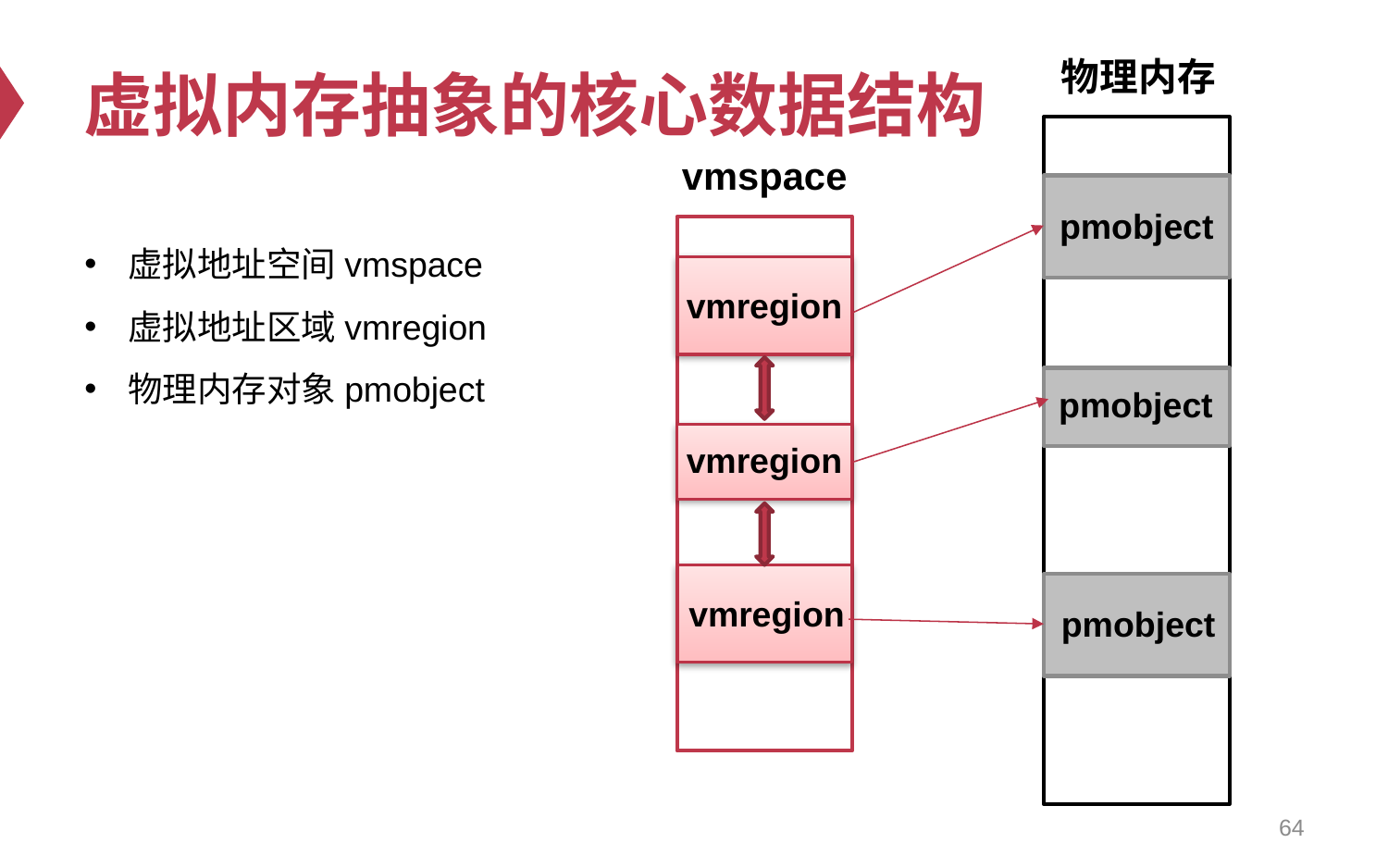

# 虚拟内存抽象的核心数据结构
物理内存

vmspace

pmobject
虚拟地址空间vmspace
虚拟地址区域vmregion
物理内存对象pmobject

vmregion

pmobject

vmregion

vmregion
pmobject
64